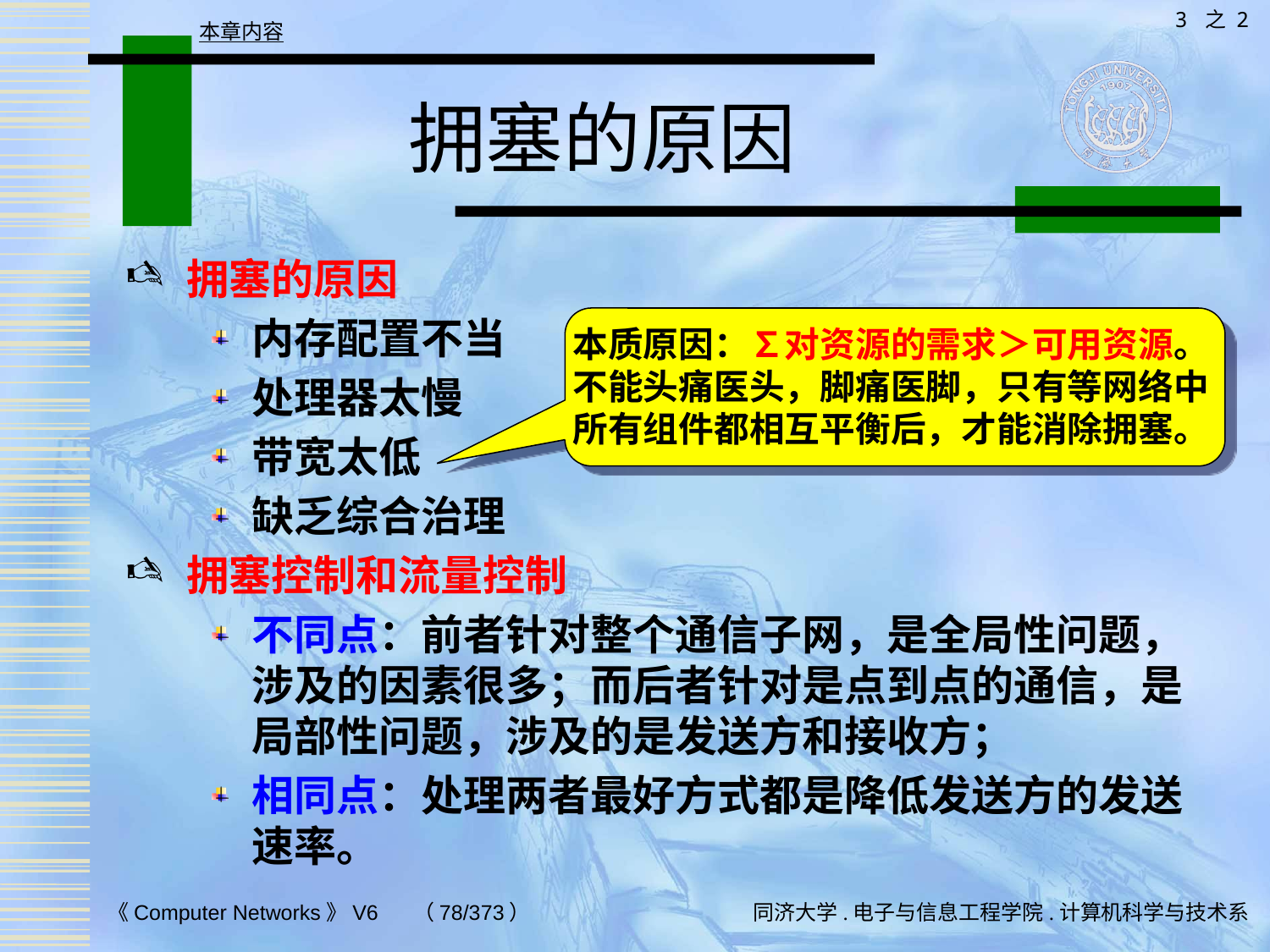

3 之 2
本章内容
# 拥塞的原因
拥塞的原因
内存配置不当
处理器太慢
带宽太低
缺乏综合治理
拥塞控制和流量控制
不同点：前者针对整个通信子网，是全局性问题，涉及的因素很多；而后者针对是点到点的通信，是局部性问题，涉及的是发送方和接收方；
相同点：处理两者最好方式都是降低发送方的发送速率。
本质原因：∑对资源的需求＞可用资源。不能头痛医头，脚痛医脚，只有等网络中所有组件都相互平衡后，才能消除拥塞。